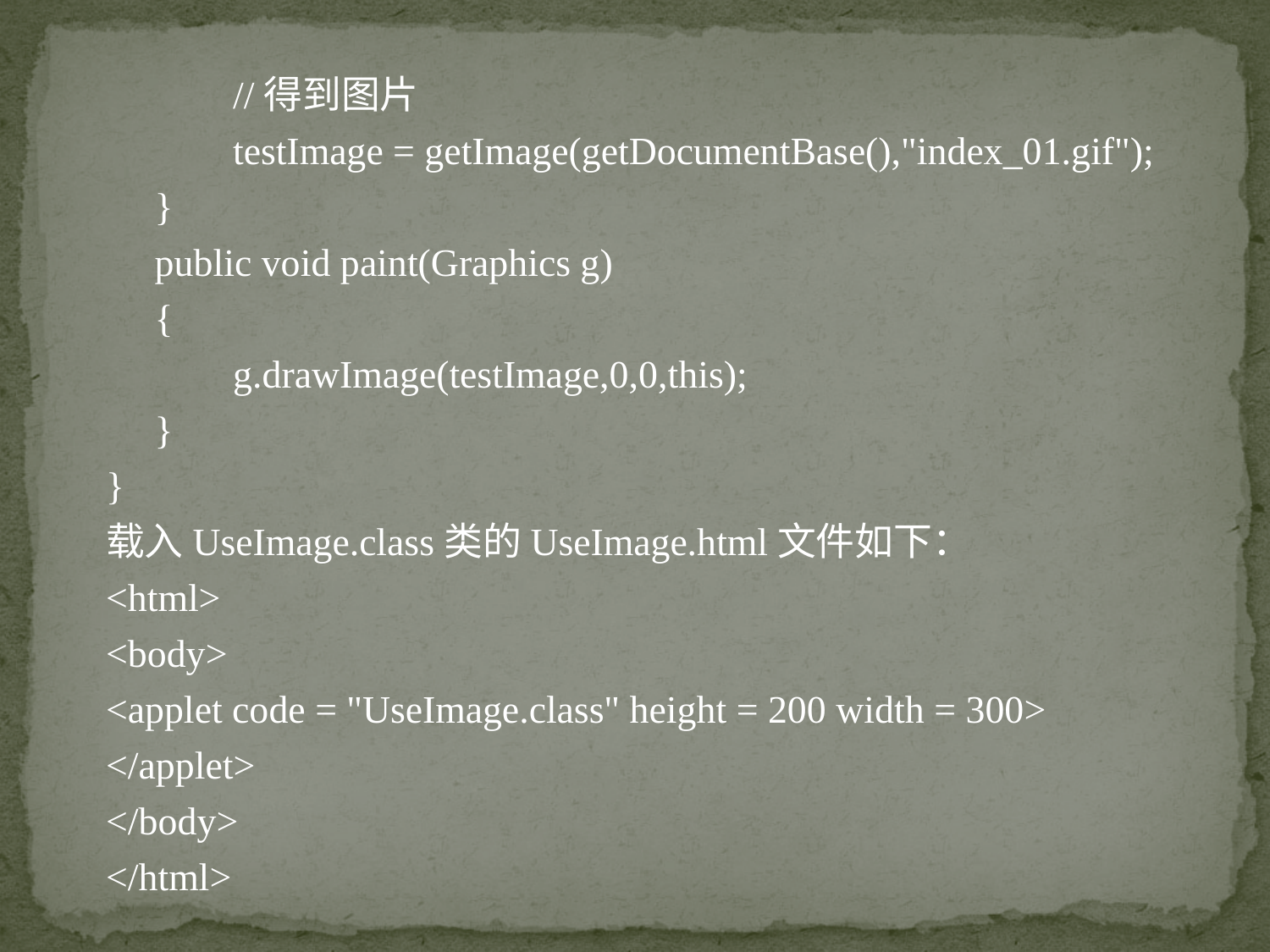

//得到图片
	testImage = getImage(getDocumentBase(),"index_01.gif");
     }
     public void paint(Graphics g)
     {
	g.drawImage(testImage,0,0,this);
     }
}
载入UseImage.class类的UseImage.html文件如下：
<html>
<body>
<applet code = "UseImage.class" height = 200 width = 300>
</applet>
</body>
</html>